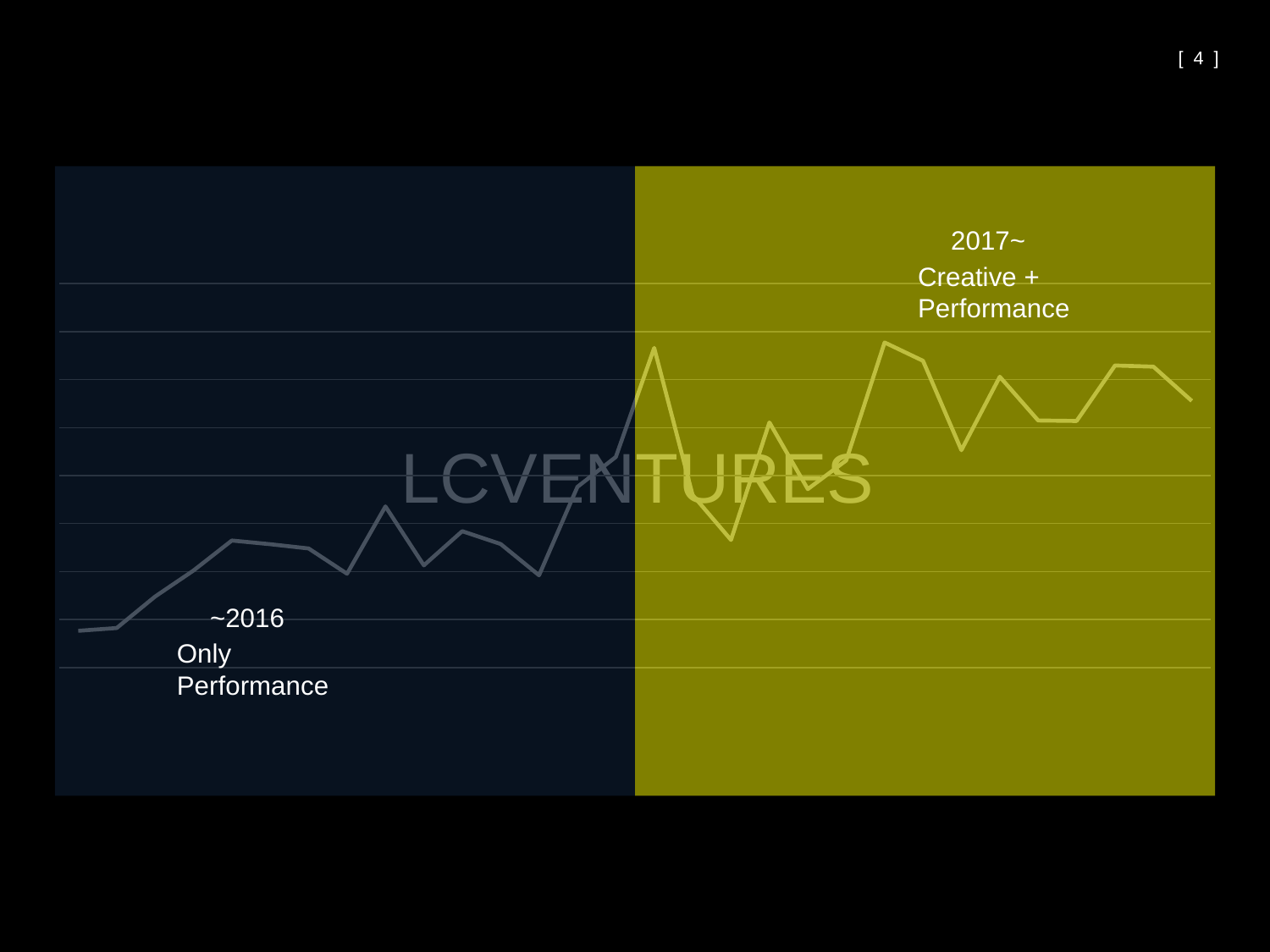

[  4  ]

2017~
Creative +
Performance

### Chart

| Category | 매출 |
|---|---|
| 2015 1m | 153004808.0 |
| 2015 2m | 164611062.0 |
| 2015 3m | 295693959.0 |
| 2015 4m | 404245368.0 |
| 2015 5m | 529414423.0 |
| 2015 6m | 513894414.0 |
| 2015 7m | 496282641.0 |
| 2015 8m | 390800451.0 |
| 2015 9m | 671484695.0 |
| 2015 10m | 425973648.0 |
| 2015 11m | 568280911.0 |
| 2015 12m | 514800305.0 |
| 2016 1m | 384381167.0 |
| 2016 2m | 753075327.0 |
| 2016 3m | 877900242.0 |
| 2016 4m | 1332441989.3636363 |
| 2016 5m | 719399739.6363636 |
| 2016 6m | 531812871.0 |
| 2016 7m | 1021827426.5454545 |
| 2016 8m | 743723363.2727273 |
| 2016 9m | 863409005.0909091 |
| 2016 10m | 1355127502.4545455 |
| 2016 11m | 1278791302.7272727 |
| 2016 12m | 906162248.0 |
| 2017 1m | 1212175160.272727 |
| 2017 2m | 1029962312.4959091 |
| 2017 3m | 1027869562.3045454 |
| 2017 4m | 1259008619.0181818 |
| 2017 5m | 1254323593.8181818 |
| 2017 6m | 1111343142.6363635 |
LCVENTURES
~2016
Only
Performance